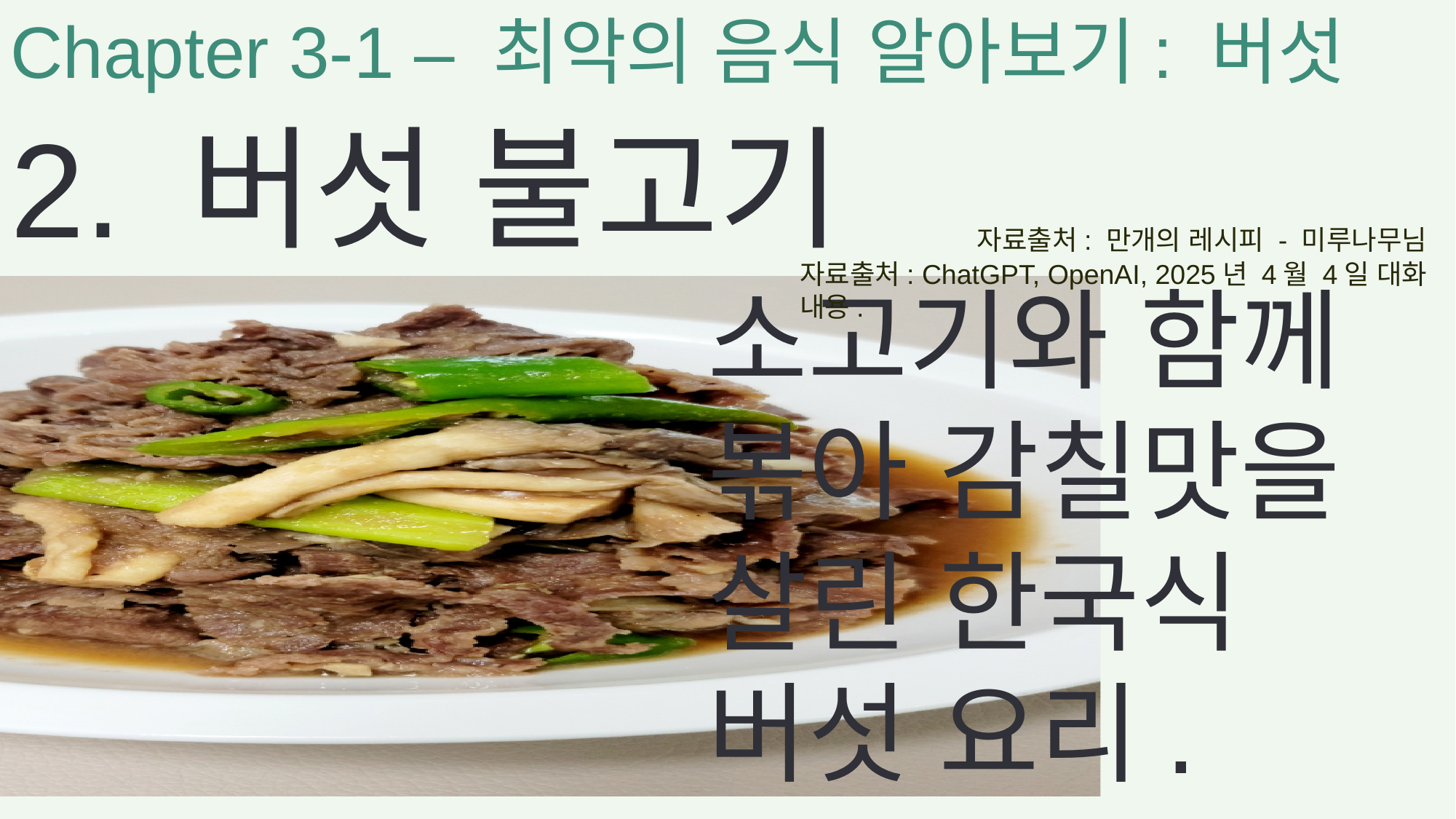

Chapter 3-1 – 최악의 음식 알아보기: 버섯
2. 버섯 불고기
자료출처: 만개의 레시피 - 미루나무님
자료출처: ChatGPT, OpenAI, 2025년 4월 4일 대화 내용.
소고기와 함께
볶아 감칠맛을
살린 한국식
버섯 요리.